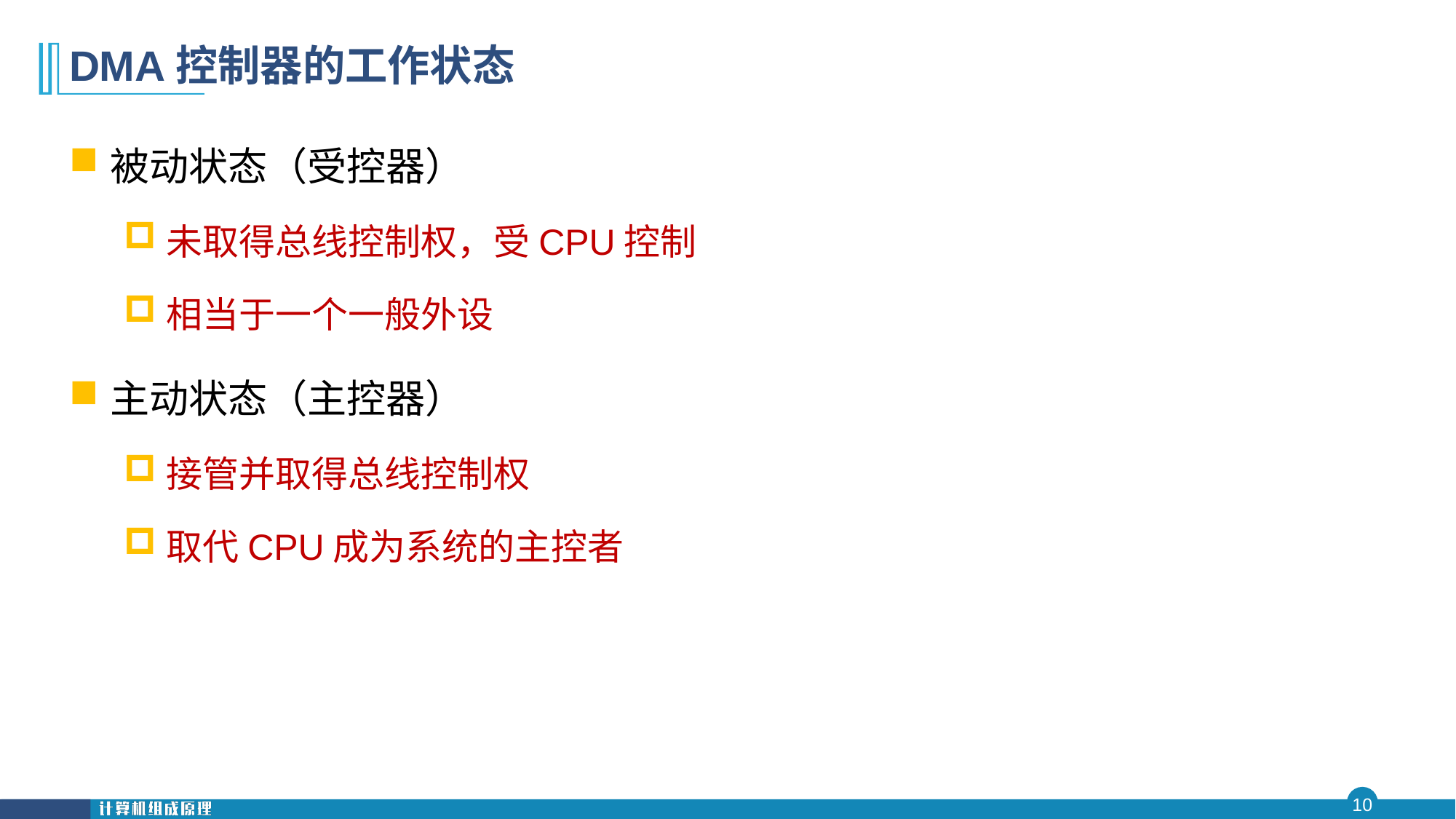

# DMA控制器的工作状态
被动状态（受控器）
未取得总线控制权，受CPU控制
相当于一个一般外设
主动状态（主控器）
接管并取得总线控制权
取代CPU成为系统的主控者